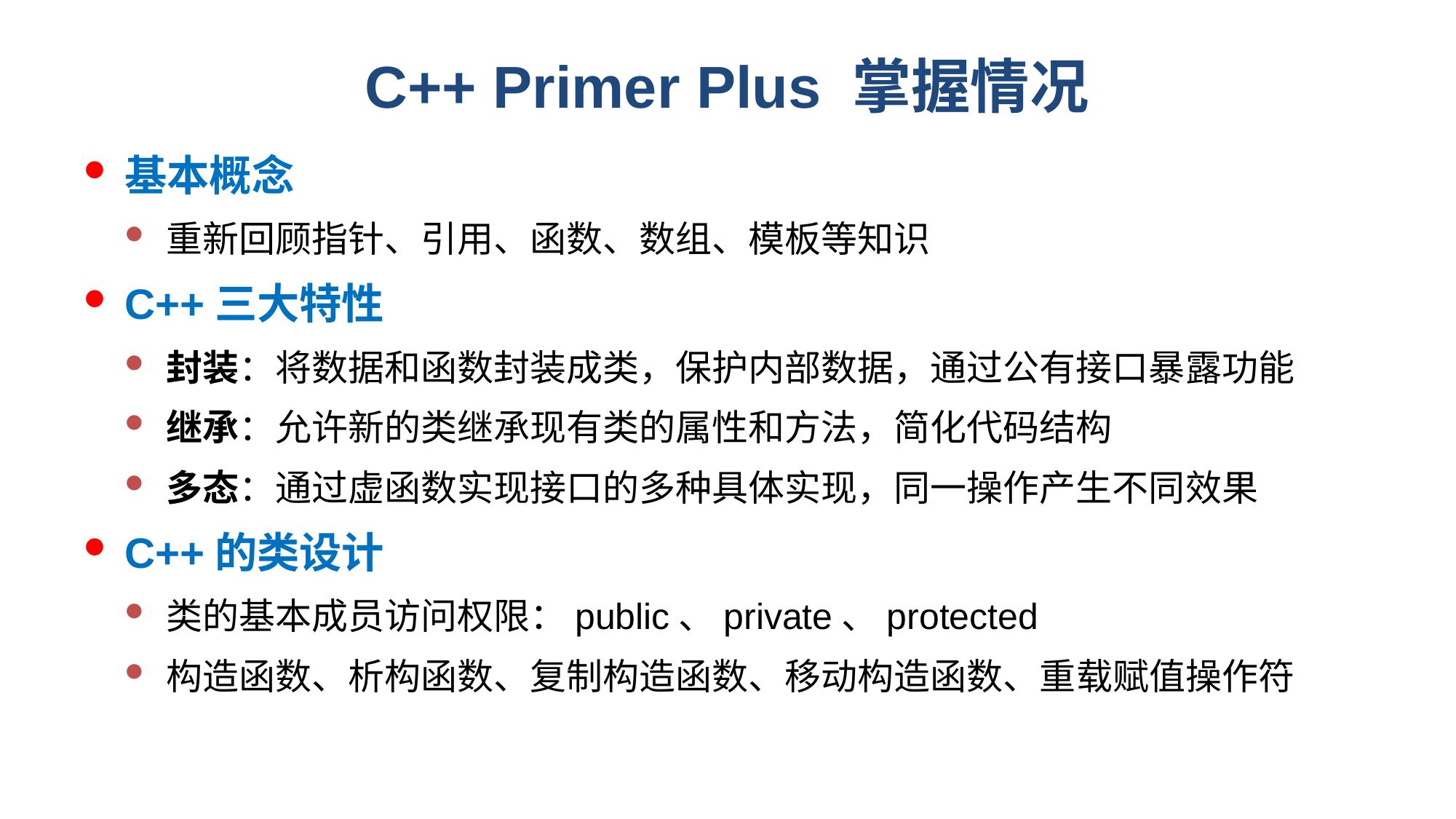

# C++ Primer Plus 掌握情况
基本概念
重新回顾指针、引用、函数、数组、模板等知识
C++三大特性
封装：将数据和函数封装成类，保护内部数据，通过公有接口暴露功能
继承：允许新的类继承现有类的属性和方法，简化代码结构
多态：通过虚函数实现接口的多种具体实现，同一操作产生不同效果
C++的类设计
类的基本成员访问权限：public、private、protected
构造函数、析构函数、复制构造函数、移动构造函数、重载赋值操作符